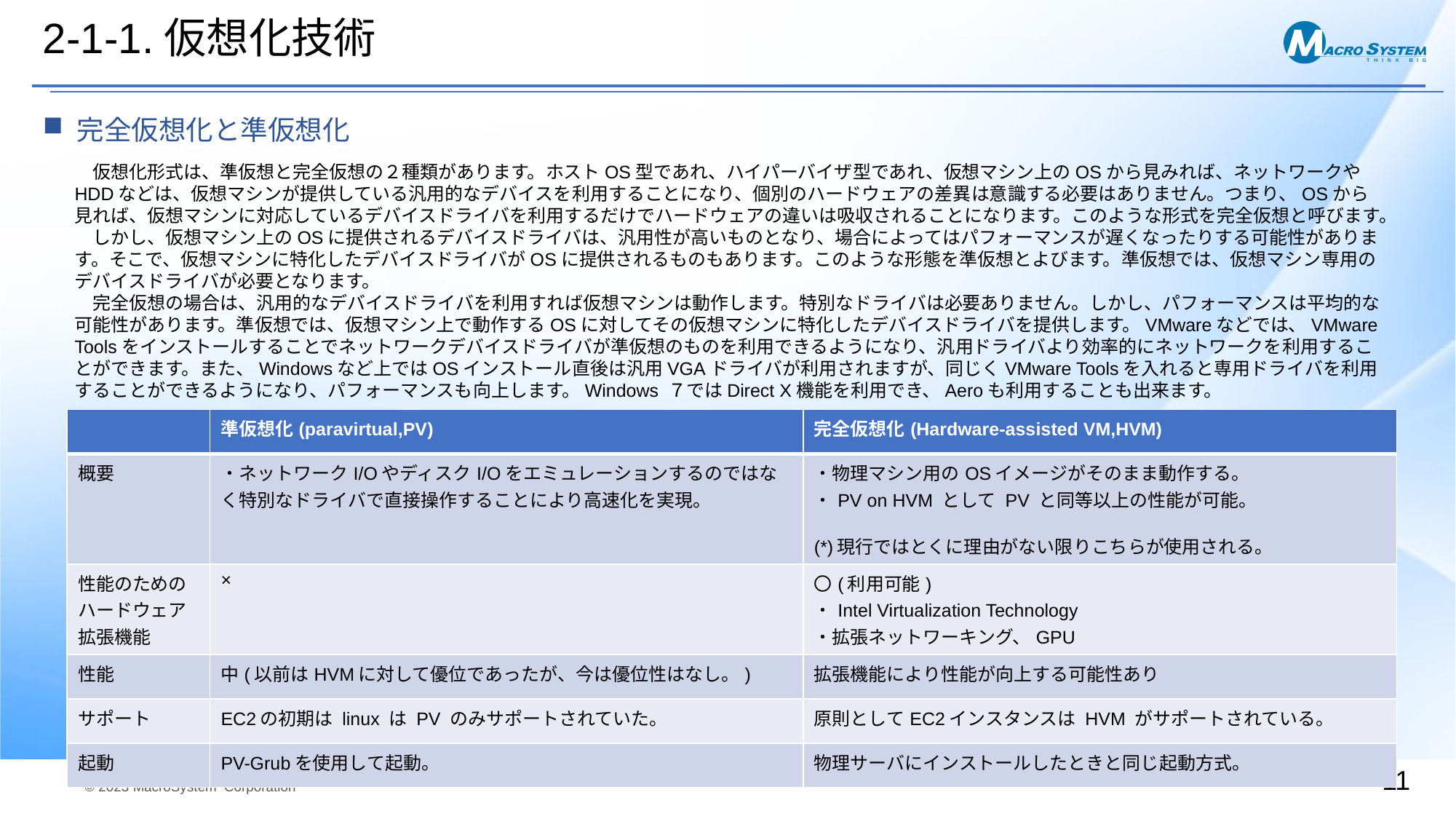

# 2-1-1.仮想化技術
完全仮想化と準仮想化
　仮想化形式は、準仮想と完全仮想の２種類があります。ホストOS型であれ、ハイパーバイザ型であれ、仮想マシン上のOSから見みれば、ネットワークやHDDなどは、仮想マシンが提供している汎用的なデバイスを利用することになり、個別のハードウェアの差異は意識する必要はありません。つまり、OSから見れば、仮想マシンに対応しているデバイスドライバを利用するだけでハードウェアの違いは吸収されることになります。このような形式を完全仮想と呼びます。
　しかし、仮想マシン上のOSに提供されるデバイスドライバは、汎用性が高いものとなり、場合によってはパフォーマンスが遅くなったりする可能性があります。そこで、仮想マシンに特化したデバイスドライバがOSに提供されるものもあります。このような形態を準仮想とよびます。準仮想では、仮想マシン専用のデバイスドライバが必要となります。
　完全仮想の場合は、汎用的なデバイスドライバを利用すれば仮想マシンは動作します。特別なドライバは必要ありません。しかし、パフォーマンスは平均的な可能性があります。準仮想では、仮想マシン上で動作するOSに対してその仮想マシンに特化したデバイスドライバを提供します。VMwareなどでは、VMware Toolsをインストールすることでネットワークデバイスドライバが準仮想のものを利用できるようになり、汎用ドライバより効率的にネットワークを利用することができます。また、Windowsなど上ではOSインストール直後は汎用VGAドライバが利用されますが、同じくVMware Toolsを入れると専用ドライバを利用することができるようになり、パフォーマンスも向上します。Windows ７ではDirect X機能を利用でき、Aeroも利用することも出来ます。

|  | 準仮想化(paravirtual,PV) | 完全仮想化(Hardware-assisted VM,HVM) |
| --- | --- | --- |
| 概要 | ・ネットワークI/OやディスクI/Oをエミュレーションするのではなく特別なドライバで直接操作することにより高速化を実現。 | ・物理マシン用のOSイメージがそのまま動作する。 ・PV on HVM として PV と同等以上の性能が可能。 (\*)現行ではとくに理由がない限りこちらが使用される。 |
| 性能のためのハードウェア拡張機能 | × | 〇(利用可能) ・Intel Virtualization Technology ・拡張ネットワーキング、GPU |
| 性能 | 中(以前はHVMに対して優位であったが、今は優位性はなし。) | 拡張機能により性能が向上する可能性あり |
| サポート | EC2の初期は linux は PV のみサポートされていた。 | 原則としてEC2インスタンスは HVM がサポートされている。 |
| 起動 | PV-Grubを使用して起動。 | 物理サーバにインストールしたときと同じ起動方式。 |